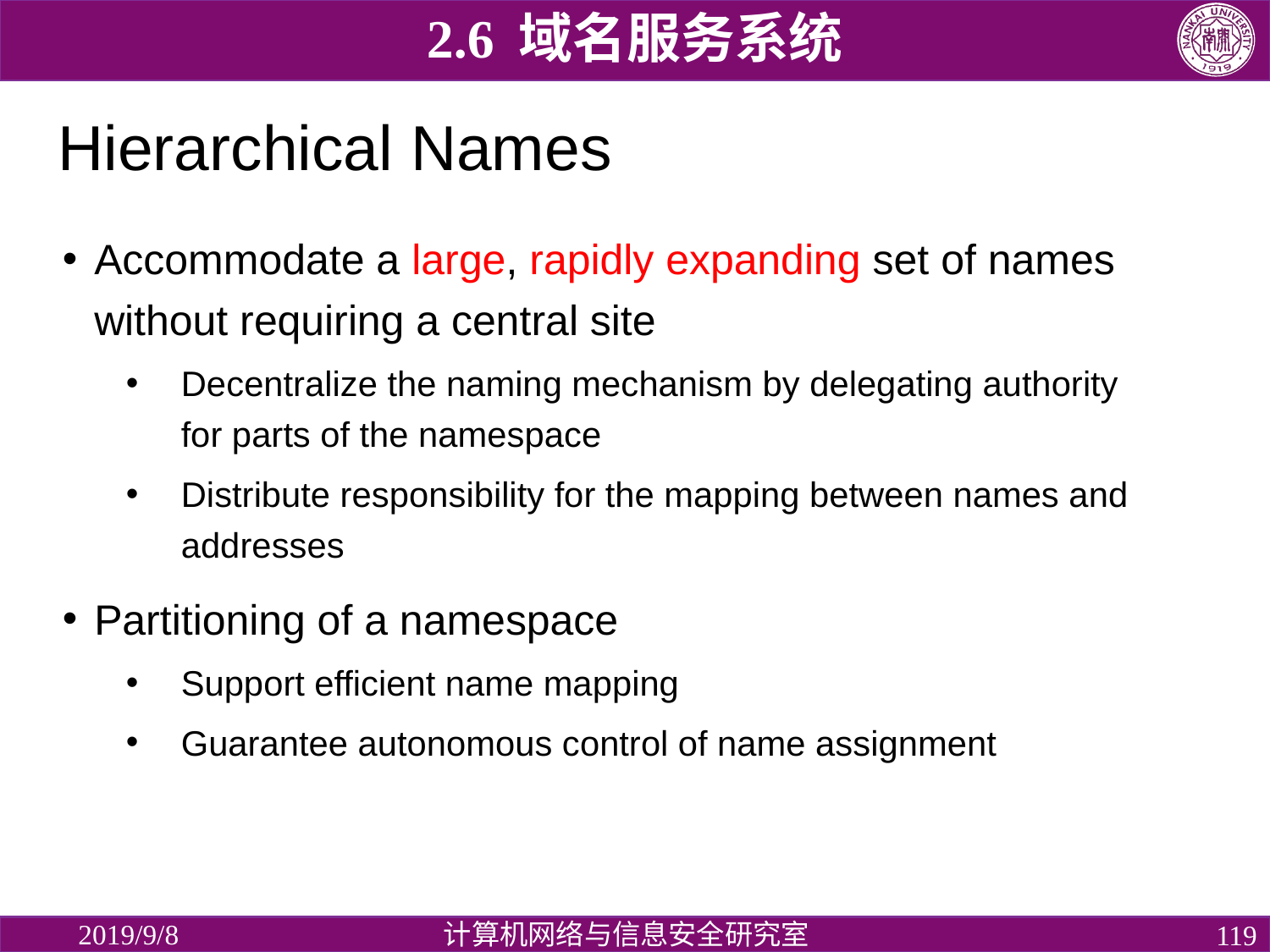

2.6 域名服务系统
# Hierarchical Names
Accommodate a large, rapidly expanding set of names without requiring a central site
Decentralize the naming mechanism by delegating authority for parts of the namespace
Distribute responsibility for the mapping between names and addresses
Partitioning of a namespace
Support efficient name mapping
Guarantee autonomous control of name assignment